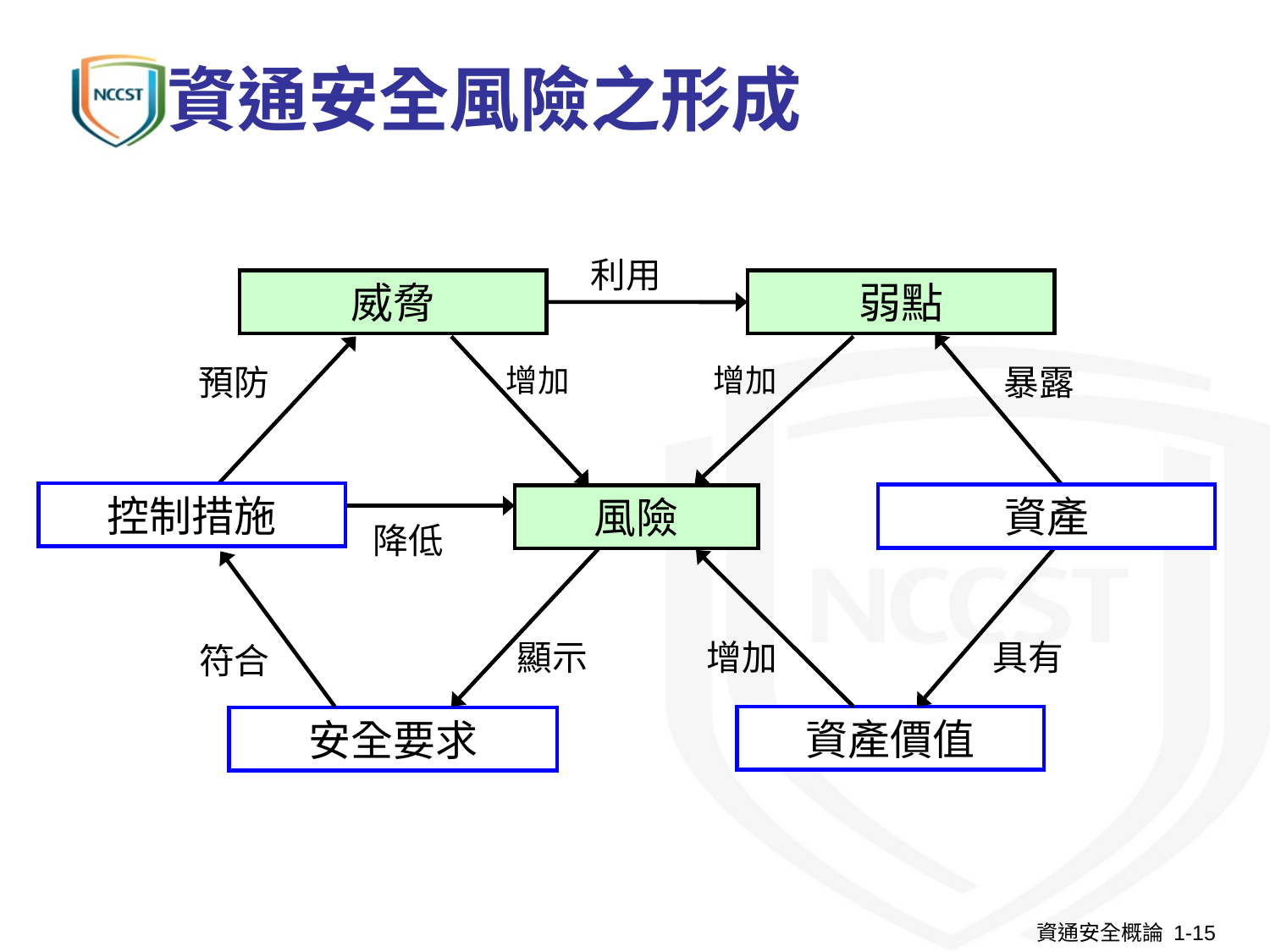

# 資通安全風險之形成
利用
威脅
弱點

預防
增加
增加
暴露
控制措施
資產
風險

降低

顯示
增加
具有
符合
資產價值
安全要求